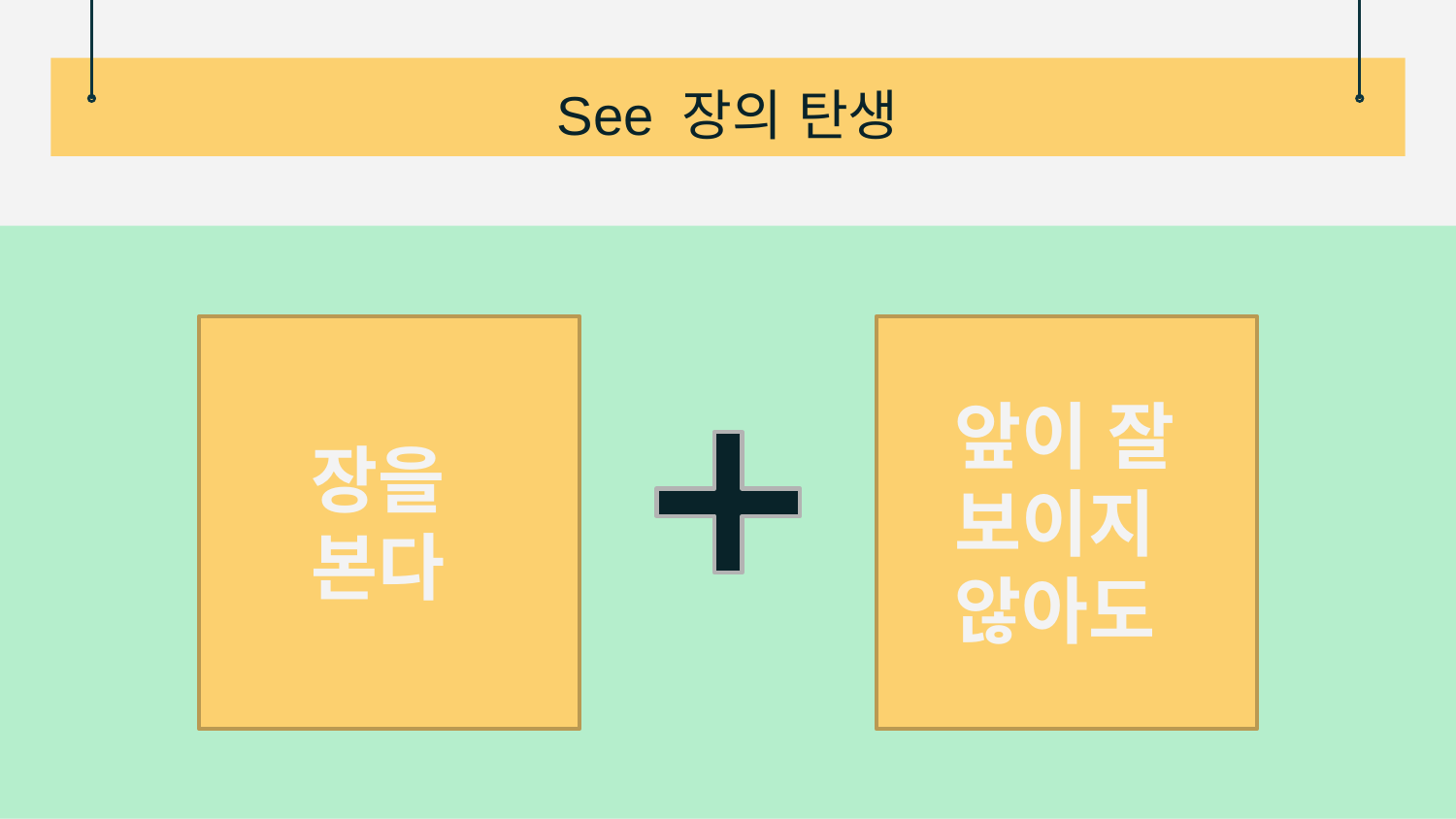

# See 장의 탄생

앞이 잘 보이지 않아도

장을
본다